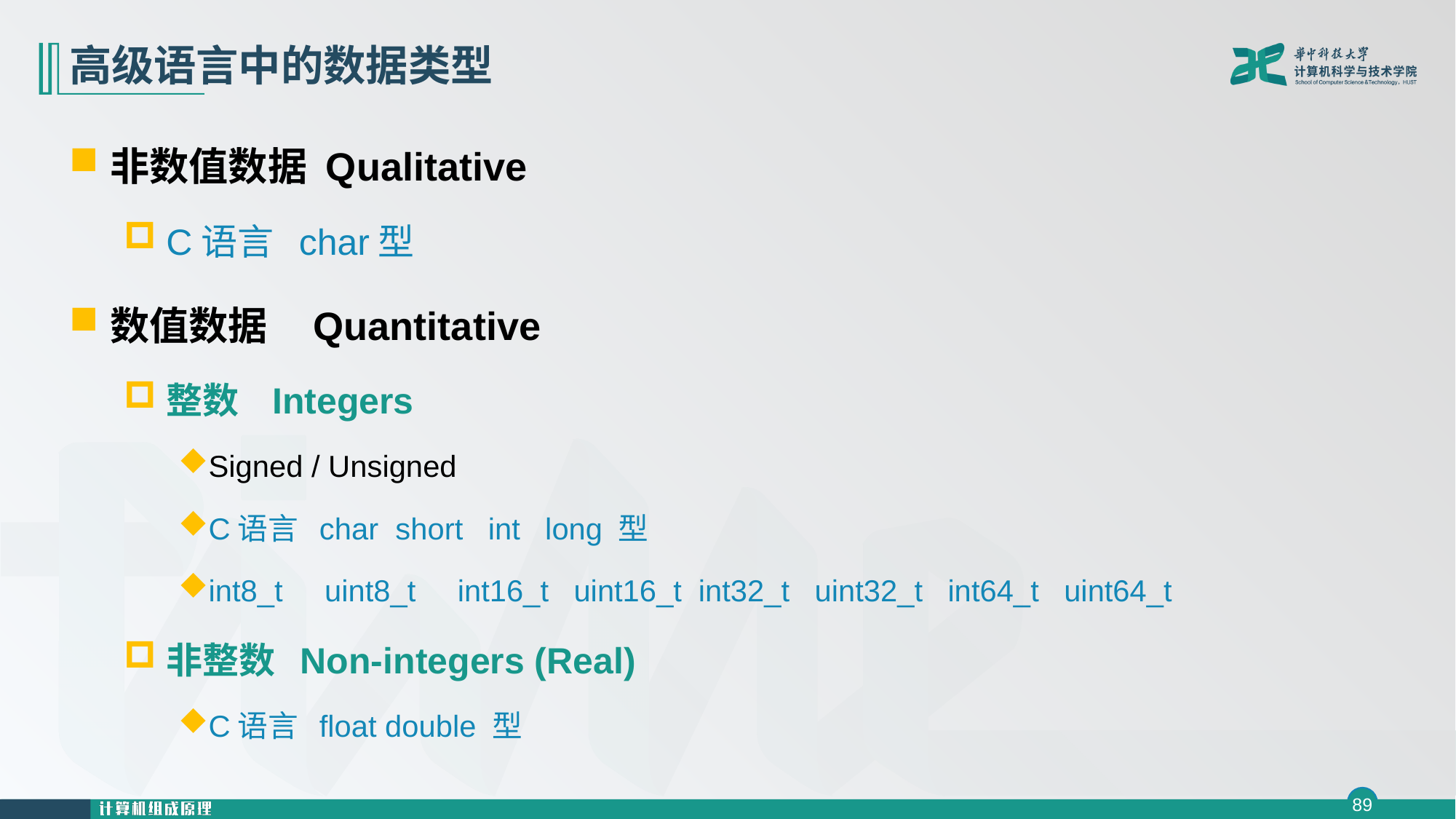

# 高级语言中的数据类型
非数值数据 Qualitative
C语言  char型
数值数据    Quantitative
整数   Integers
Signed / Unsigned
C语言  char  short   int   long 型
int8_t     uint8_t     int16_t   uint16_t  int32_t   uint32_t   int64_t   uint64_t
非整数  Non-integers (Real)
C语言  float double 型